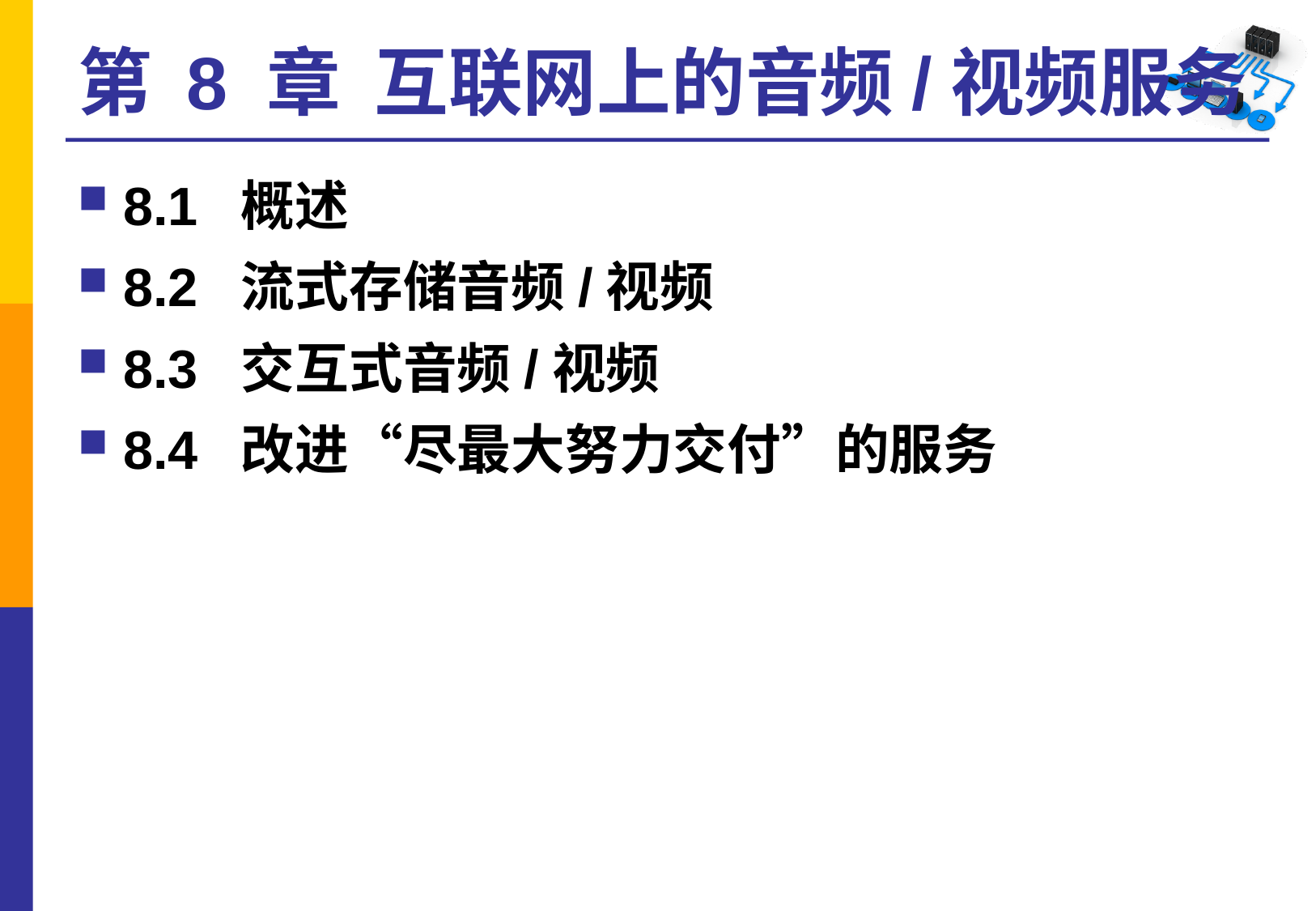

# 第 8 章  互联网上的音频/视频服务
8.1  概述
8.2  流式存储音频/视频
8.3  交互式音频/视频
8.4  改进“尽最大努力交付”的服务